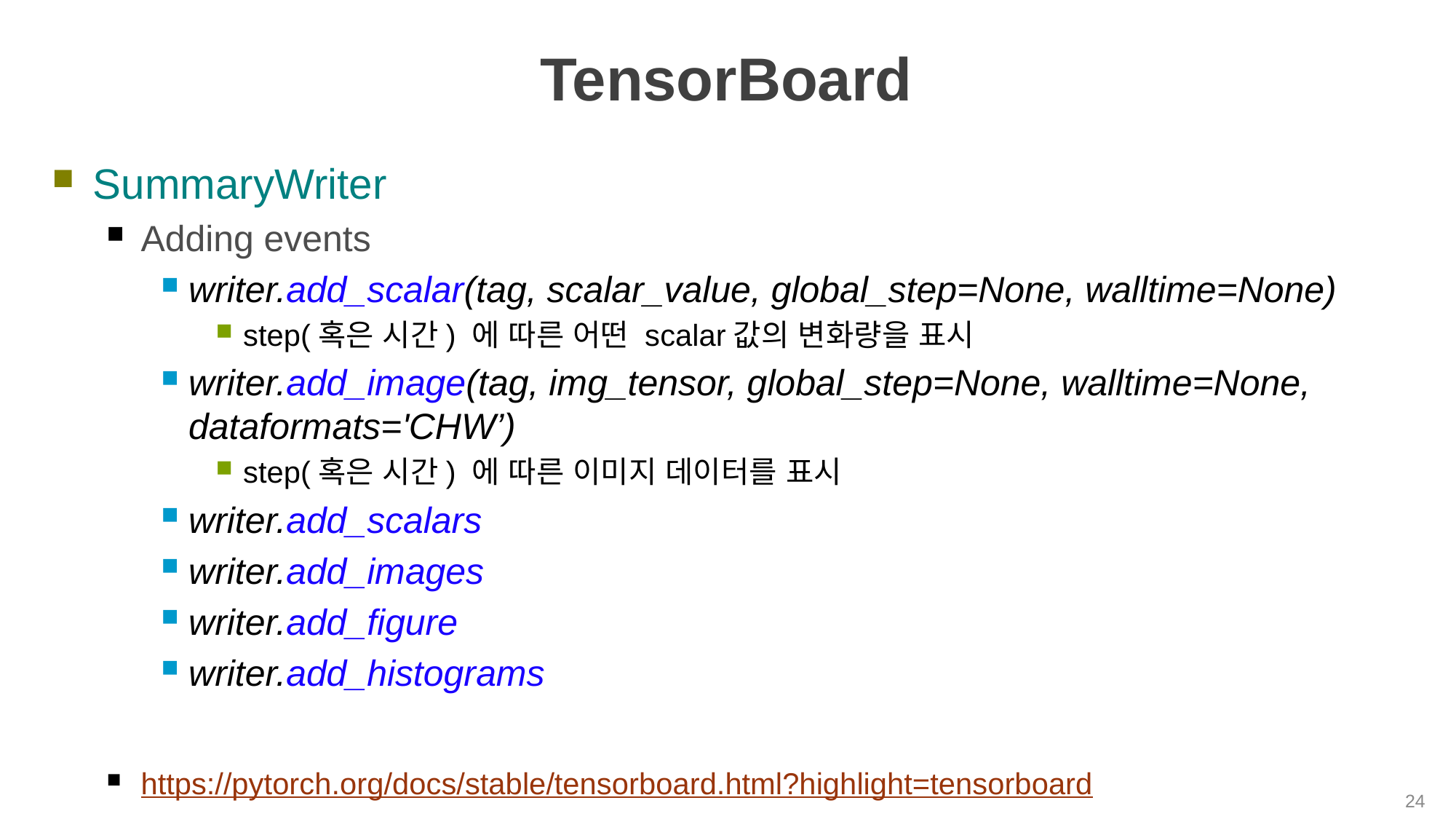

# TensorBoard
SummaryWriter
Adding events
writer.add_scalar(tag, scalar_value, global_step=None, walltime=None)
step(혹은 시간) 에 따른 어떤 scalar값의 변화량을 표시
writer.add_image(tag, img_tensor, global_step=None, walltime=None, dataformats='CHW’)
step(혹은 시간) 에 따른 이미지 데이터를 표시
writer.add_scalars
writer.add_images
writer.add_figure
writer.add_histograms

https://pytorch.org/docs/stable/tensorboard.html?highlight=tensorboard
24